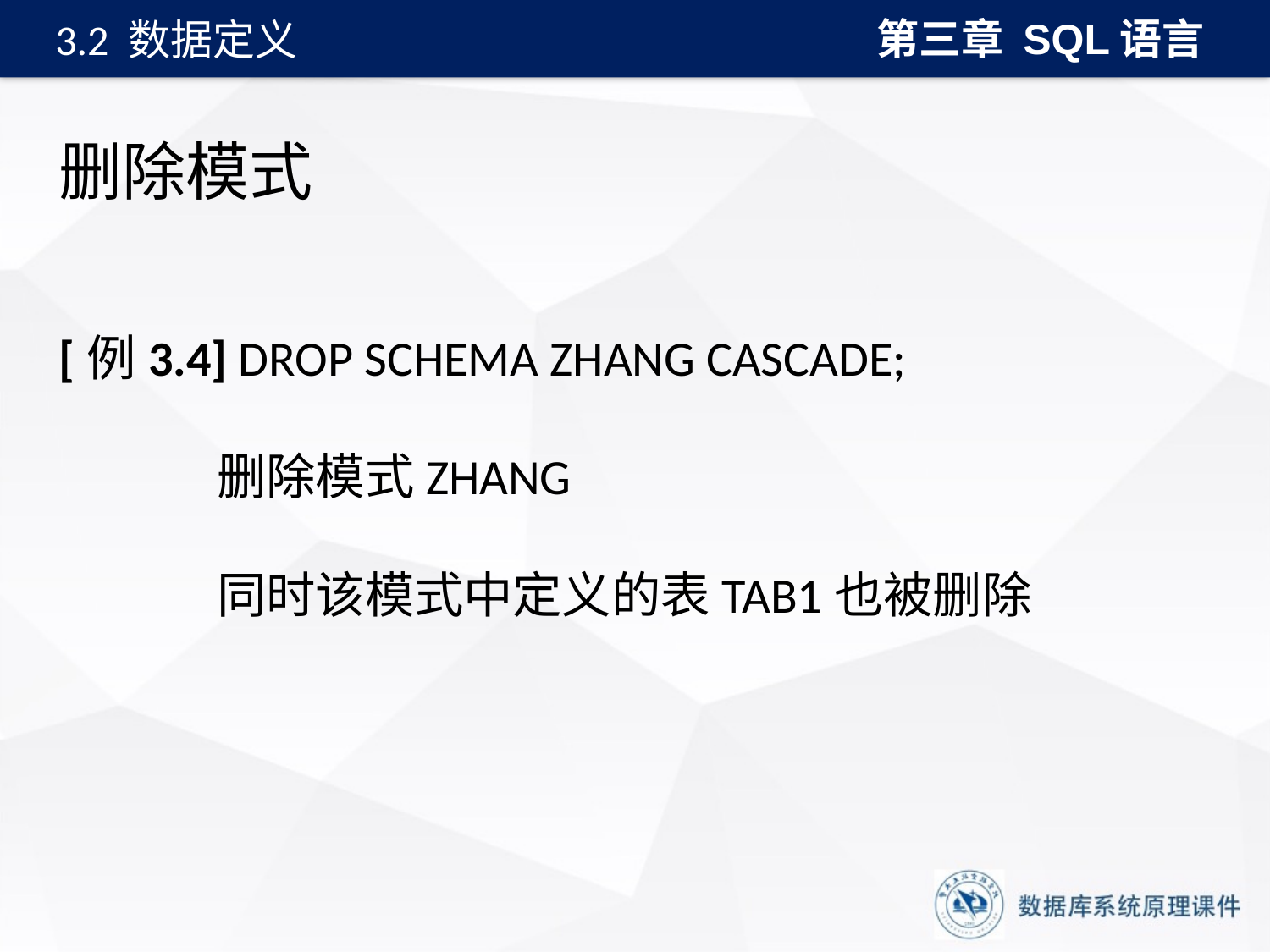

第三章 SQL语言
3.2 数据定义
# 删除模式
[例3.4] DROP SCHEMA ZHANG CASCADE;
             删除模式ZHANG
             同时该模式中定义的表TAB1也被删除